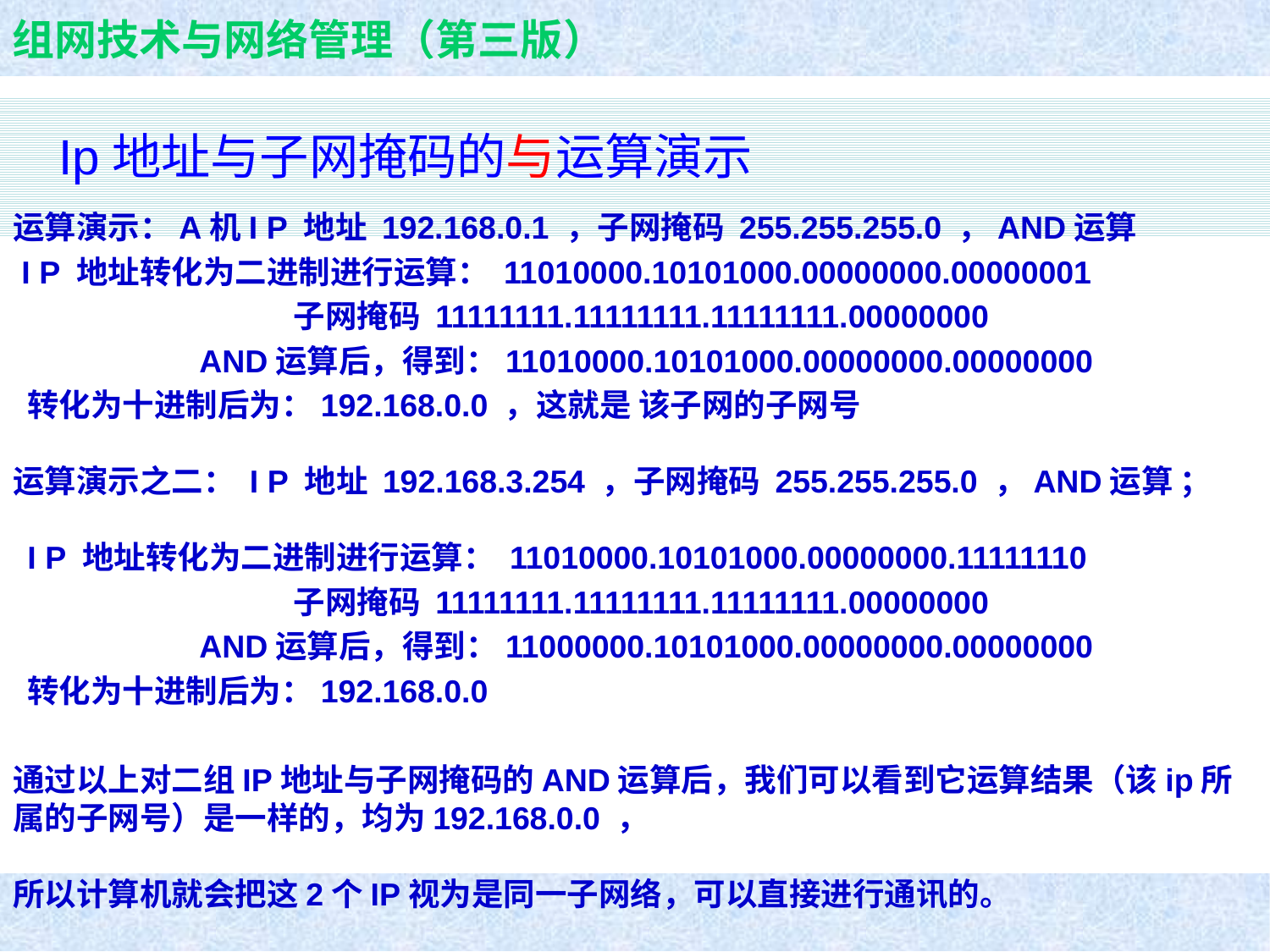

Ip地址与子网掩码的与运算演示
运算演示：A机I P 地址 192.168.0.1 ，子网掩码 255.255.255.0 ，AND运算
 I P 地址转化为二进制进行运算： 11010000.10101000.00000000.00000001
                                      子网掩码 11111111.11111111.11111111.00000000
                     AND运算后，得到：11010000.10101000.00000000.00000000
 转化为十进制后为：192.168.0.0 ，这就是 该子网的子网号
运算演示之二： I P 地址 192.168.3.254 ，子网掩码 255.255.255.0 ，AND运算 ；
 I P 地址转化为二进制进行运算： 11010000.10101000.00000000.11111110
                                      子网掩码 11111111.11111111.11111111.00000000
                     AND运算后，得到：11000000.10101000.00000000.00000000
 转化为十进制后为：192.168.0.0

通过以上对二组IP地址与子网掩码的AND运算后，我们可以看到它运算结果（该ip所属的子网号）是一样的，均为192.168.0.0 ，
所以计算机就会把这2个IP视为是同一子网络，可以直接进行通讯的。